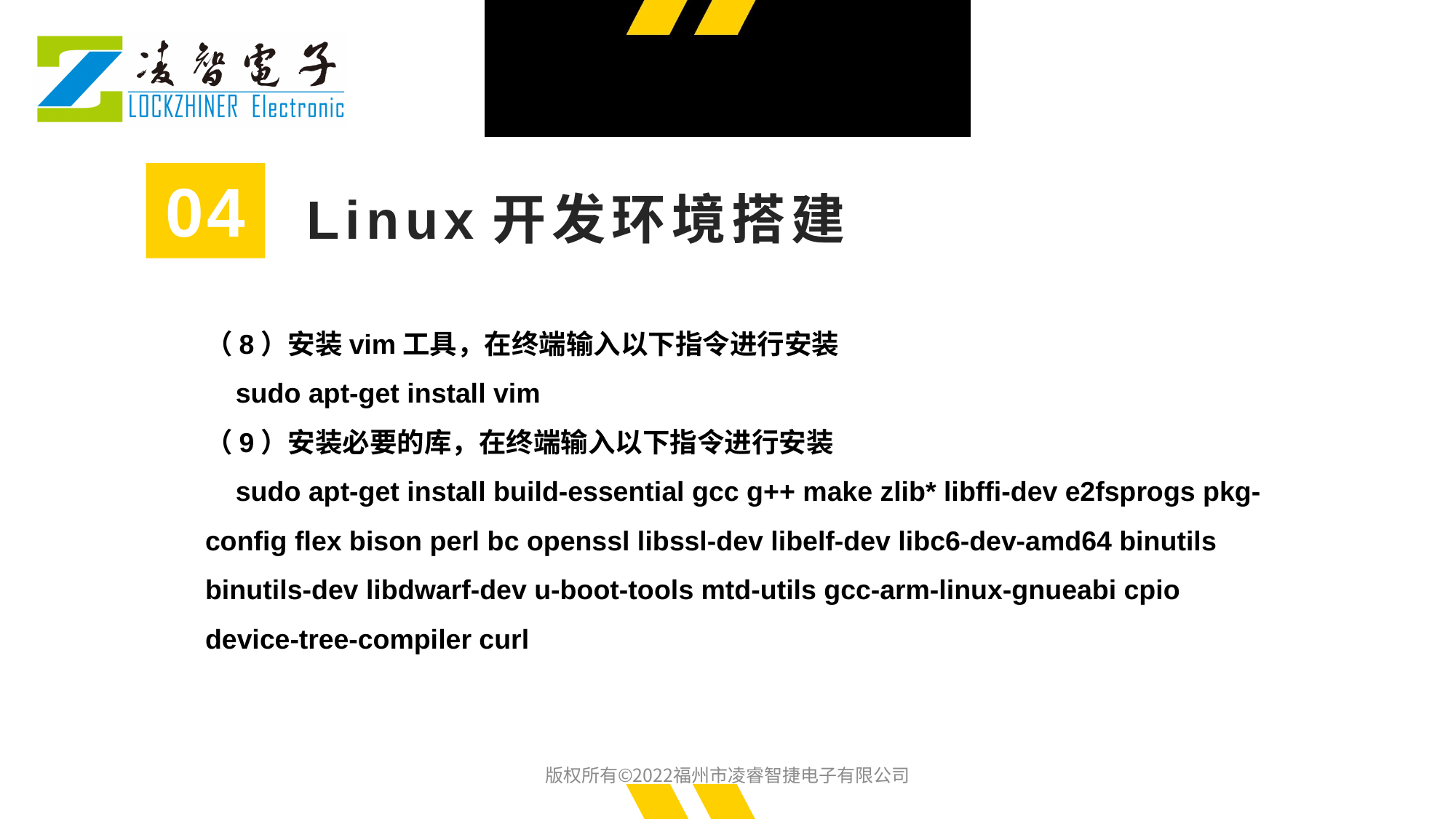

04
Linux开发环境搭建
（8）安装vim工具，在终端输入以下指令进行安装
    sudo apt-get install vim
（9）安装必要的库，在终端输入以下指令进行安装
    sudo apt-get install build-essential gcc g++ make zlib* libffi-dev e2fsprogs pkg-config flex bison perl bc openssl libssl-dev libelf-dev libc6-dev-amd64 binutils binutils-dev libdwarf-dev u-boot-tools mtd-utils gcc-arm-linux-gnueabi cpio device-tree-compiler curl
版权所有©2022福州市凌睿智捷电子有限公司
9